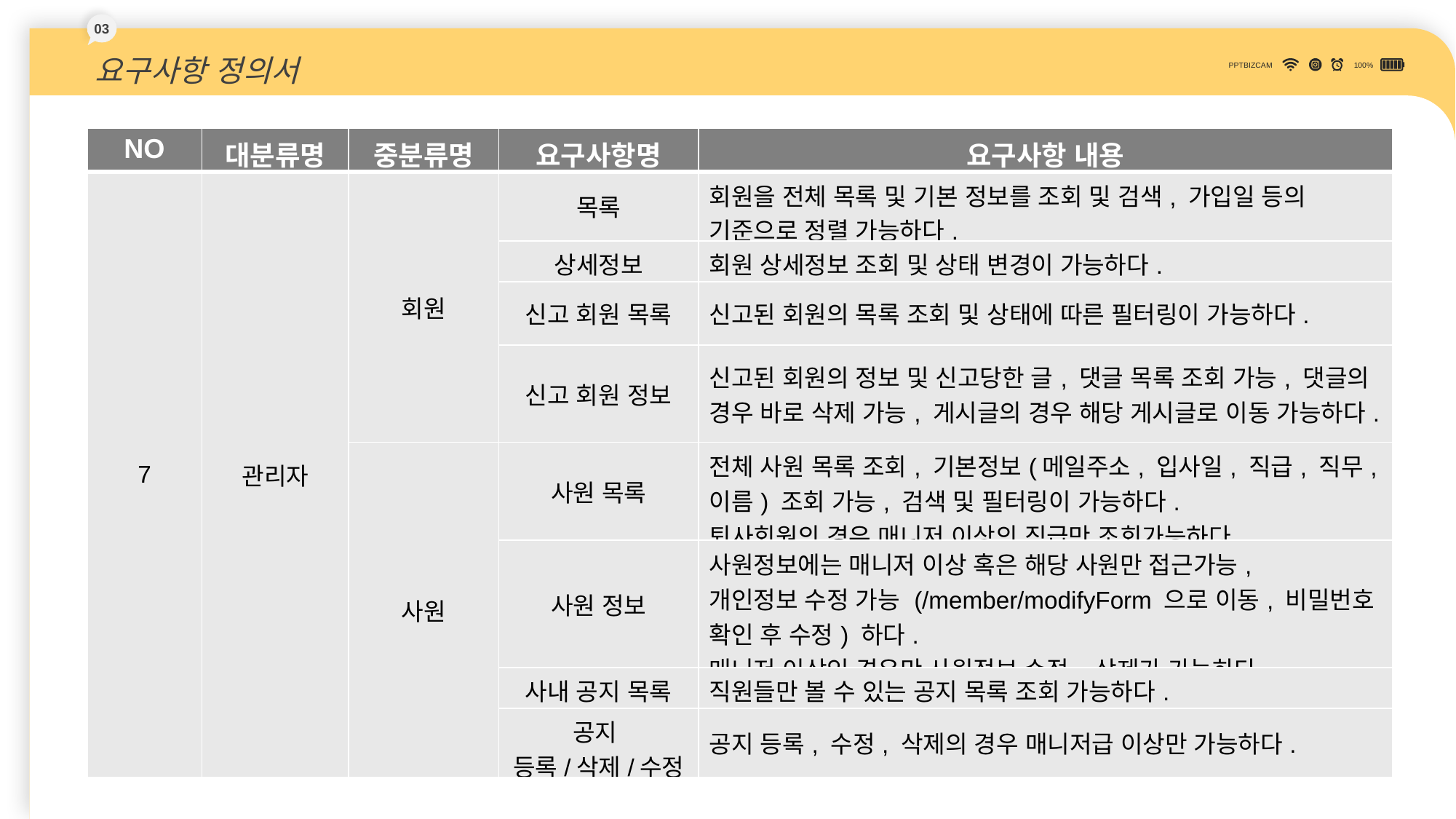

03
요구사항 정의서

PPTBIZCAM
100%

| NO | 대분류명 | 중분류명 | 요구사항명 | 요구사항 내용 |
| --- | --- | --- | --- | --- |
| 7 | 관리자 | 회원 | 목록 | 회원을 전체 목록 및 기본 정보를 조회 및 검색, 가입일 등의 기준으로 정렬 가능하다. |
|  |  | 자격증 | 상세정보 | 회원 상세정보 조회 및 상태 변경이 가능하다. |
|  |  |  | 신고 회원 목록 | 신고된 회원의 목록 조회 및 상태에 따른 필터링이 가능하다. |
|  |  |  | 신고 회원 정보 | 신고된 회원의 정보 및 신고당한 글, 댓글 목록 조회 가능, 댓글의 경우 바로 삭제 가능, 게시글의 경우 해당 게시글로 이동 가능하다. |
|  |  | 사원 | 사원 목록 | 전체 사원 목록 조회, 기본정보(메일주소, 입사일, 직급, 직무, 이름) 조회 가능, 검색 및 필터링이 가능하다. 퇴사회원의 경우 매니저 이상의 직급만 조회가능하다. |
|  |  |  | 사원 정보 | 사원정보에는 매니저 이상 혹은 해당 사원만 접근가능, 개인정보 수정 가능 (/member/modifyForm 으로 이동, 비밀번호 확인 후 수정) 하다. 매니저 이상인 경우만 사원정보 수정, 삭제가 가능하다. |
|  |  |  | 사내 공지 목록 | 직원들만 볼 수 있는 공지 목록 조회 가능하다. |
|  |  |  | 공지 등록/삭제/수정 | 공지 등록, 수정, 삭제의 경우 매니저급 이상만 가능하다. |
DOWN